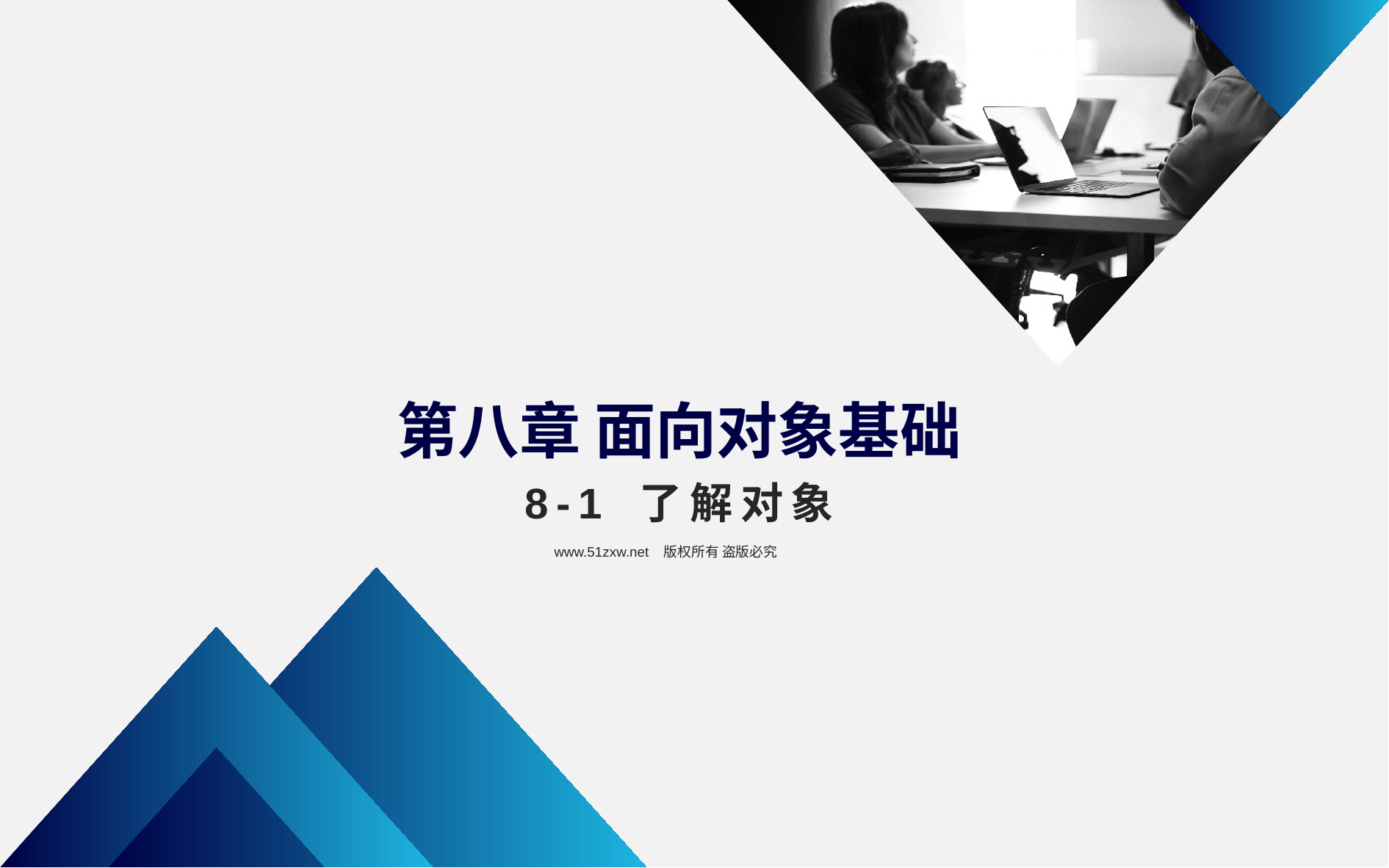

第八章 面向对象基础
8-1 了解对象
www.51zxw.net   版权所有 盗版必究